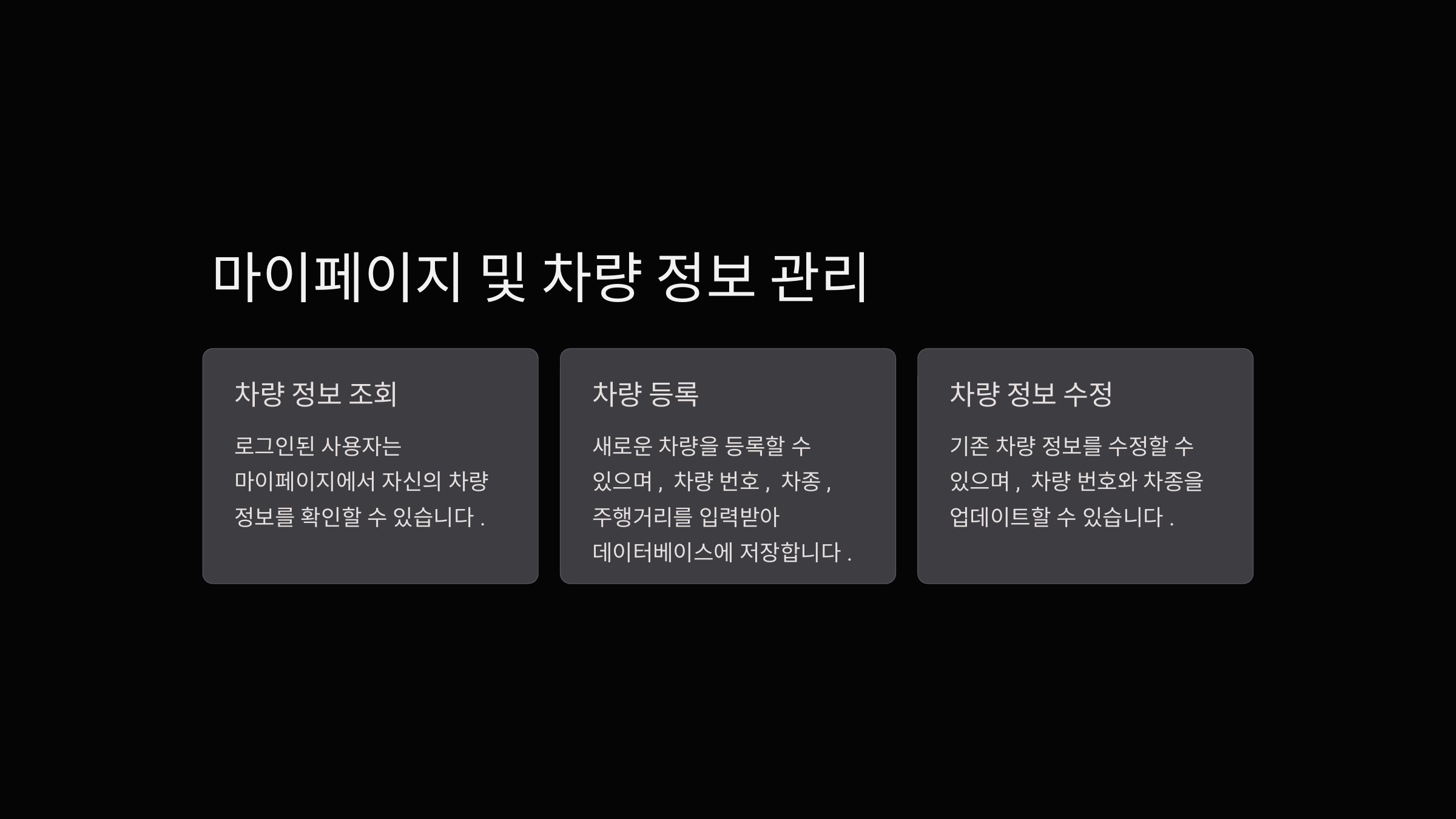

마이페이지 및 차량 정보 관리

차량 정보 조회
차량 등록
차량 정보 수정
로그인된 사용자는 마이페이지에서 자신의 차량 정보를 확인할 수 있습니다.
새로운 차량을 등록할 수 있으며, 차량 번호, 차종, 주행거리를 입력받아 데이터베이스에 저장합니다.
기존 차량 정보를 수정할 수 있으며, 차량 번호와 차종을 업데이트할 수 있습니다.